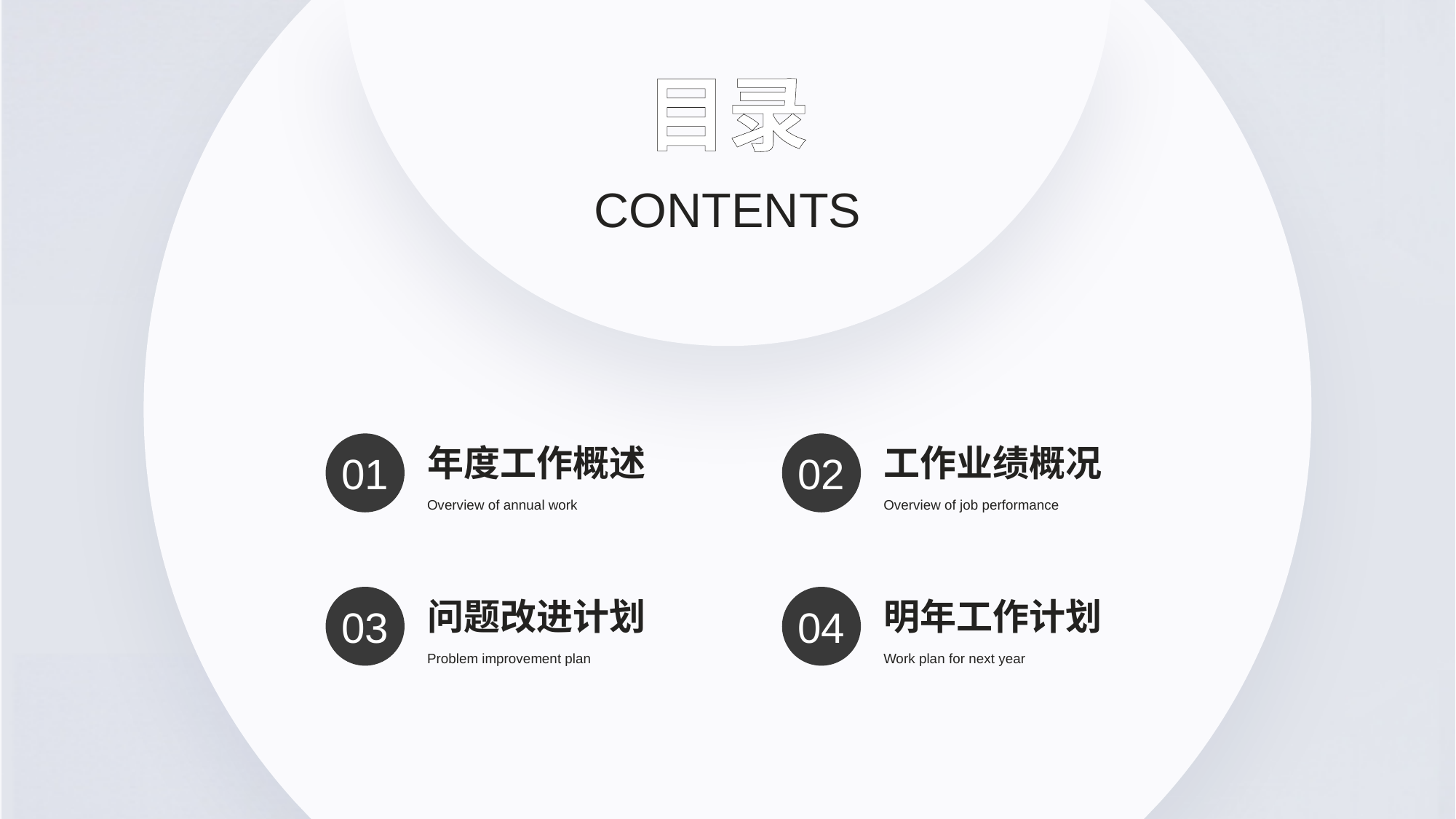

目录
CONTENTS

年度工作概述
工作业绩概况
01
02
Overview of annual work
Overview of job performance

问题改进计划
明年工作计划
03
04
Problem improvement plan
Work plan for next year